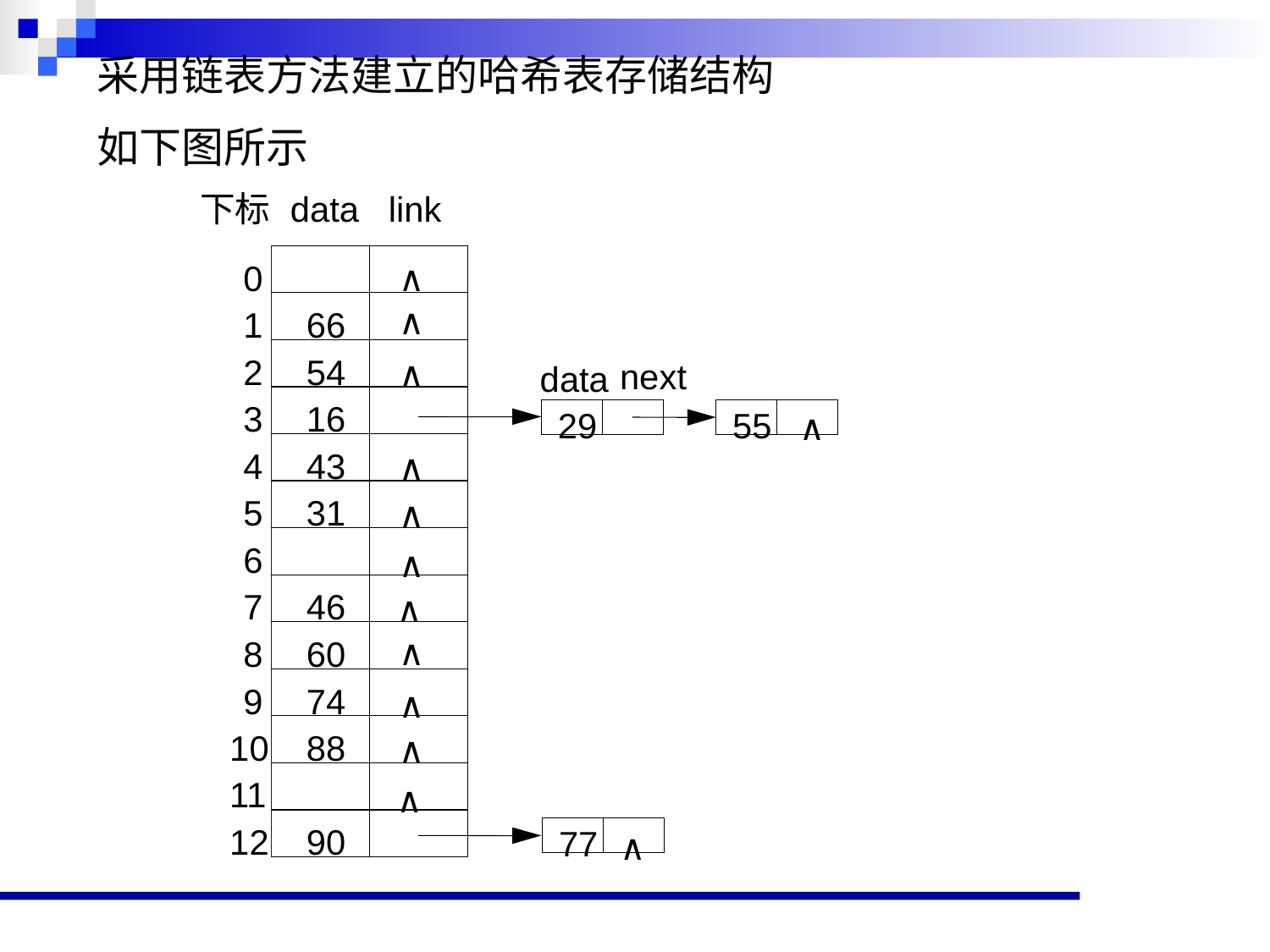

采用链表方法建立的哈希表存储结构
如下图所示
下标
data
link

0
∧

∧
1
66

2
54

∧
next
data

3
16

29
55
∧

4
43
∧

5
31
∧

6

∧

7
46

∧

∧
8
60

9
74

∧

10
88
∧

11

∧

12
90
77

∧